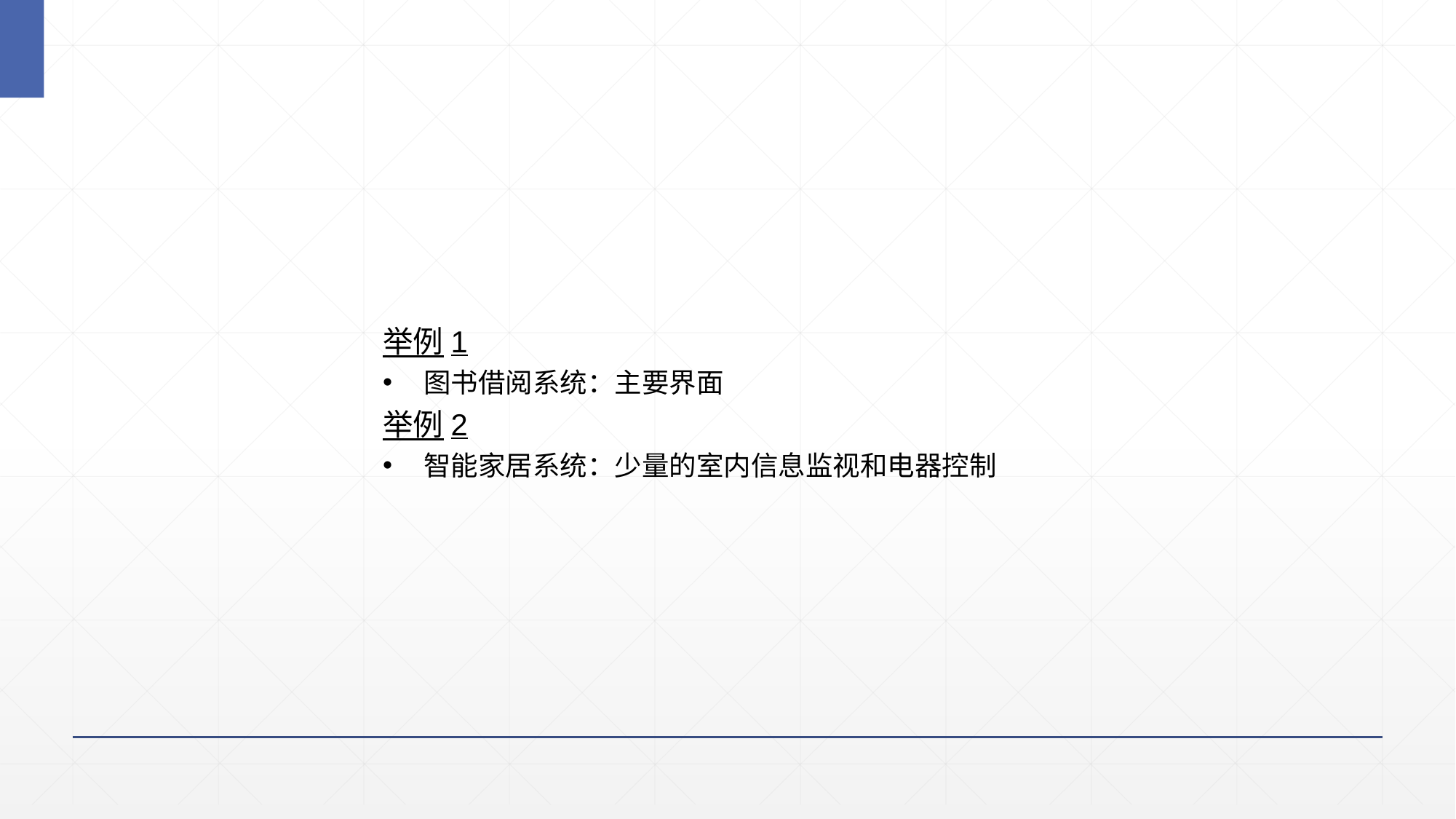

#

举例1
图书借阅系统：主要界面
举例2
智能家居系统：少量的室内信息监视和电器控制